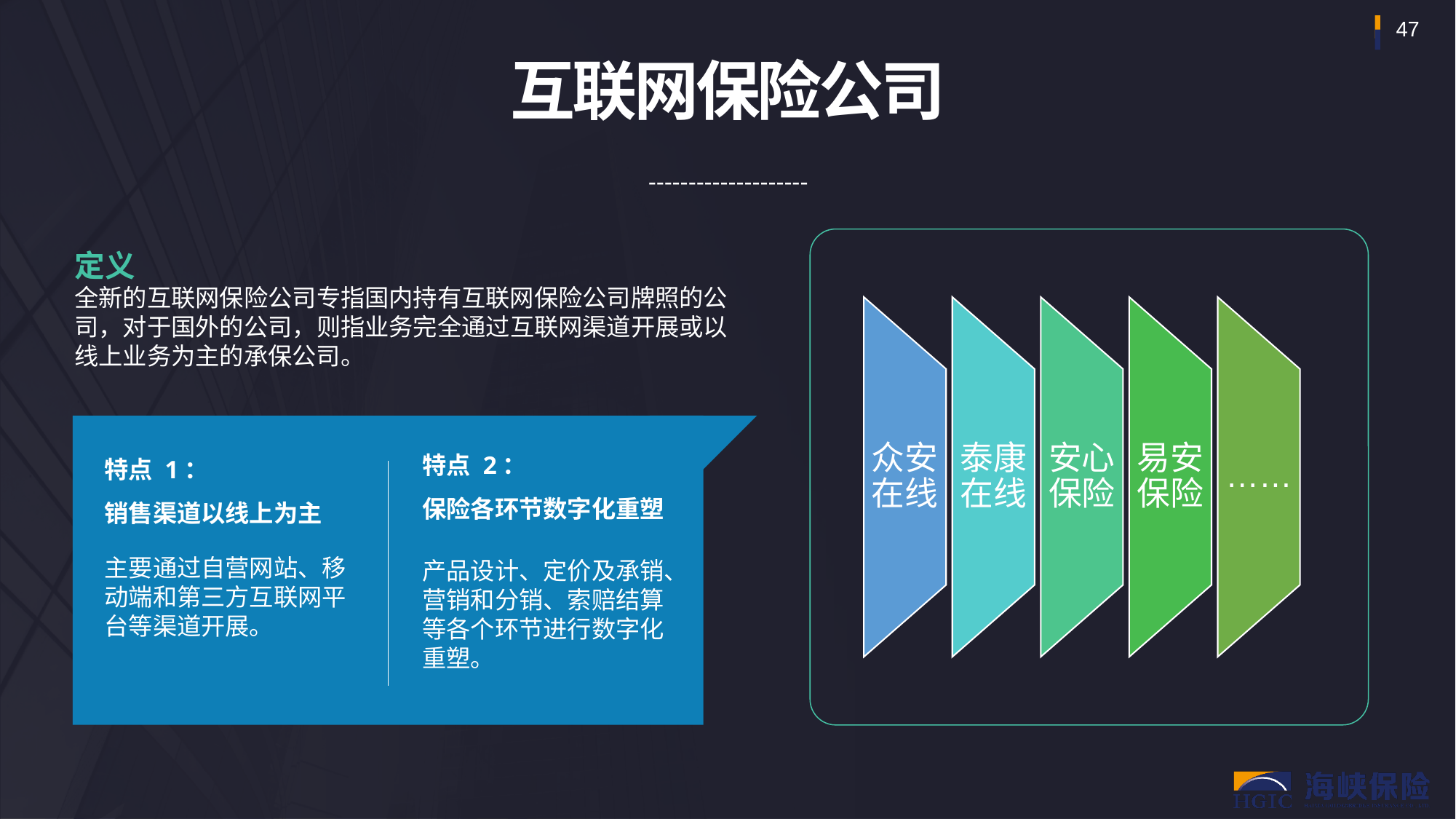

互联网保险公司
--------------------
定义
全新的互联网保险公司专指国内持有互联网保险公司牌照的公司，对于国外的公司，则指业务完全通过互联网渠道开展或以线上业务为主的承保公司。

众安在线
泰康在线
安心保险
易安保险
……

特点 2：
保险各环节数字化重塑

产品设计、定价及承销、营销和分销、索赔结算等各个环节进行数字化重塑。

特点 1：
销售渠道以线上为主

主要通过自营网站、移动端和第三方互联网平台等渠道开展。